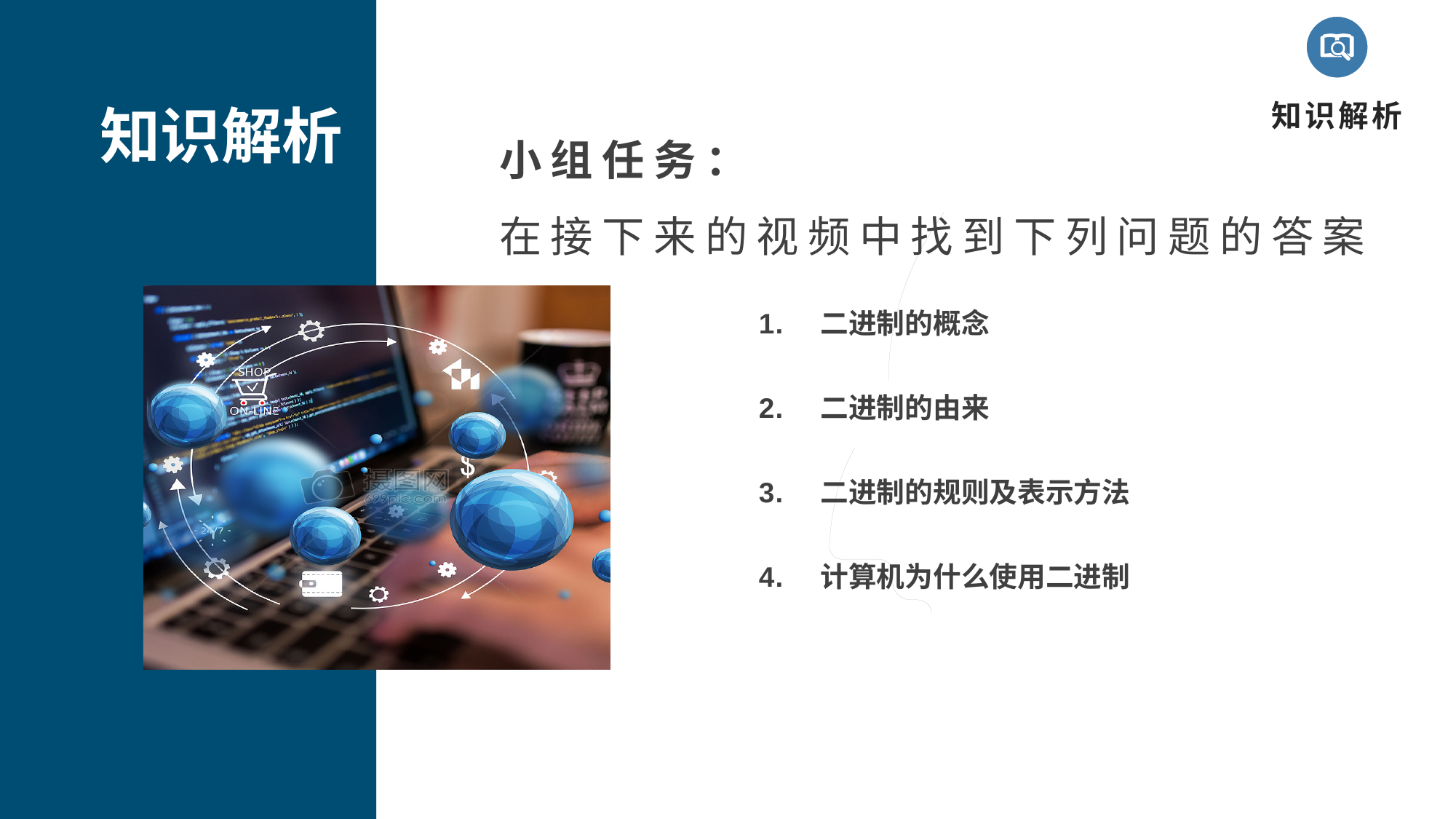

知识解析
知识解析
知识解析
小组任务：
在接下来的视频中找到下列问题的答案

二进制的概念
二进制的由来
二进制的规则及表示方法
计算机为什么使用二进制